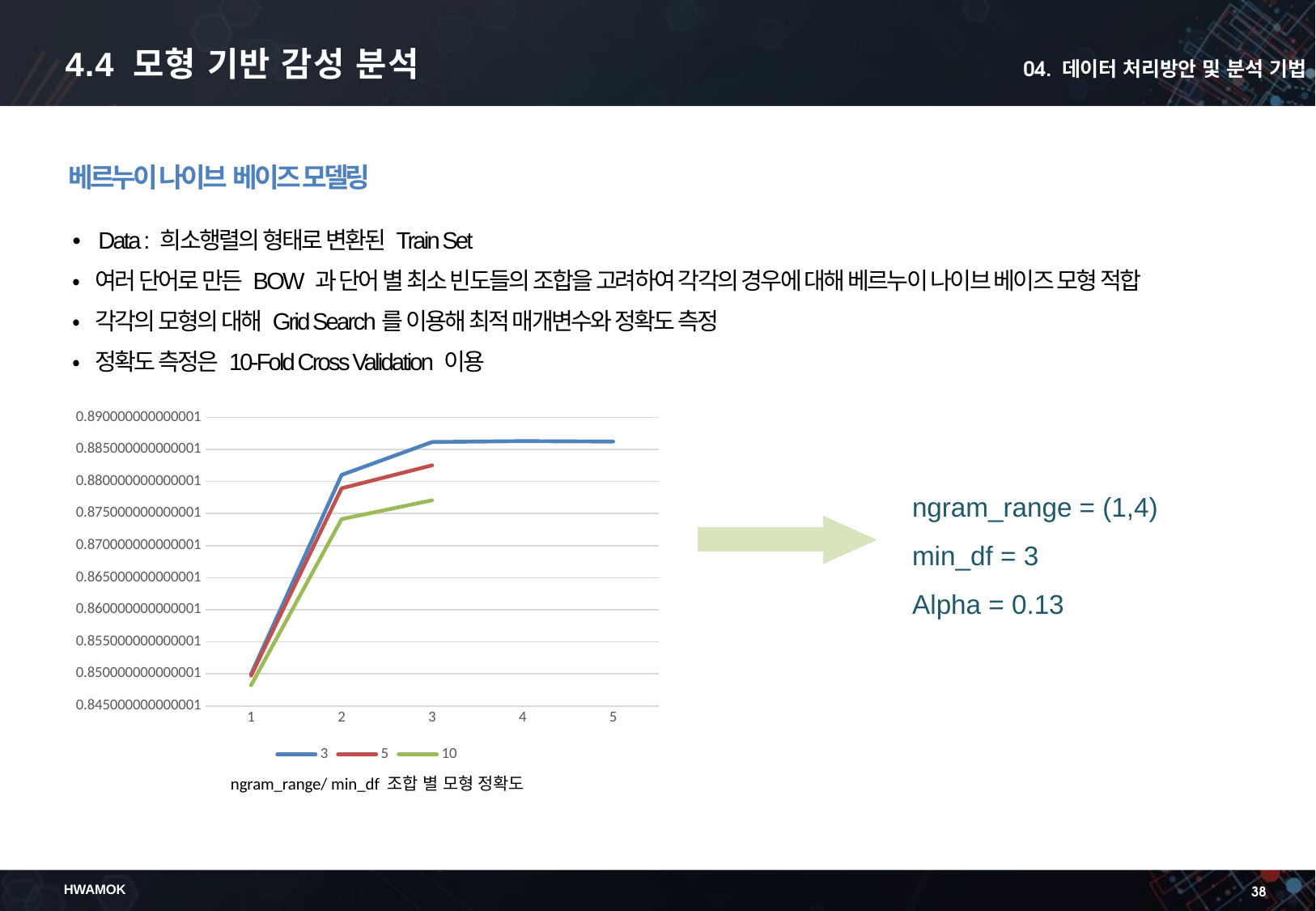

4.4 모형 기반 감성 분석
04. 데이터 처리방안 및 분석 기법
베르누이 나이브  베이즈 모델링
•	Data : 희소행렬의 형태로 변환된 Train Set
•  여러 단어로 만든 BOW 과 단어 별 최소 빈도들의 조합을 고려하여 각각의 경우에 대해 베르누이 나이브 베이즈 모형 적합
•  각각의 모형의 대해 Grid Search를 이용해 최적 매개변수와 정확도 측정
•  정확도 측정은 10-Fold Cross Validation 이용

### Chart

| Category | 3 | 5 | 10 |
|---|---|---|---|
ngram_range = (1,4)
min_df = 3
Alpha = 0.13

ngram_range/ min_df 조합 별 모형 정확도
HWAMOK
38